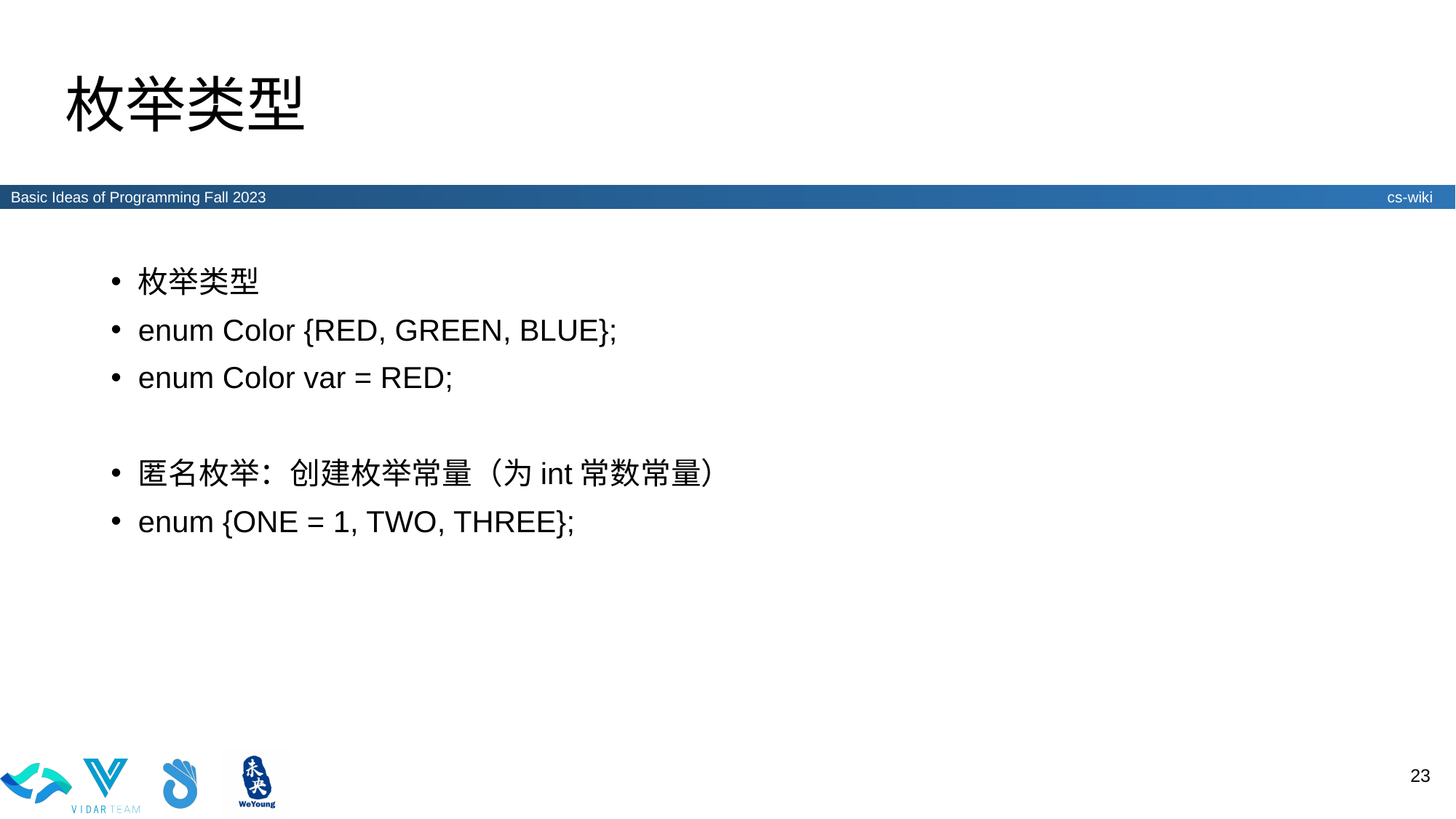

# 枚举类型
枚举类型
enum Color {RED, GREEN, BLUE};
enum Color var = RED;

匿名枚举：创建枚举常量（为int常数常量）
enum {ONE = 1, TWO, THREE};